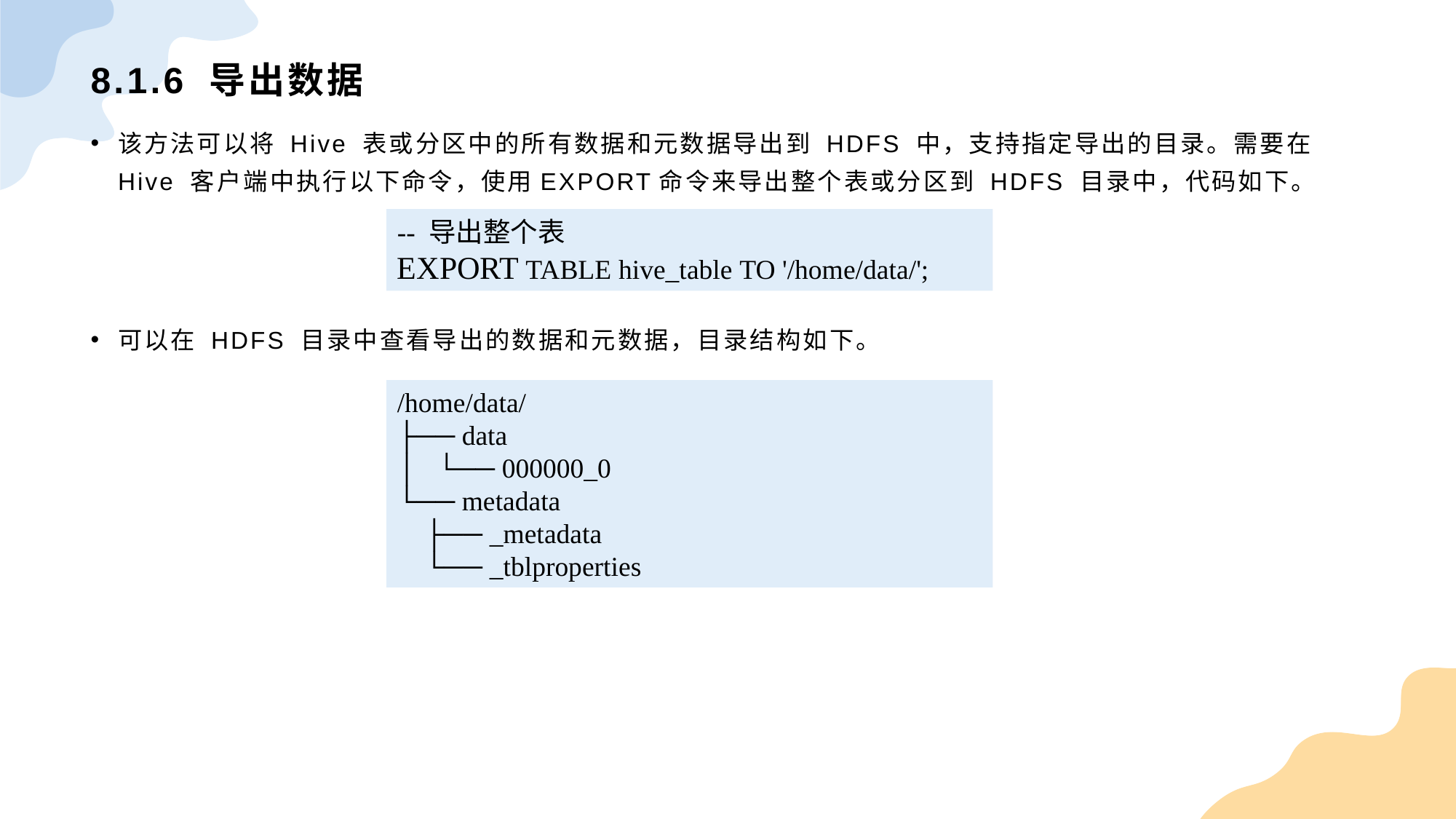

# 8.1.6 导出数据
该方法可以将 Hive 表或分区中的所有数据和元数据导出到 HDFS 中，支持指定导出的目录。需要在 Hive 客户端中执行以下命令，使用EXPORT命令来导出整个表或分区到 HDFS 目录中，代码如下。

可以在 HDFS 目录中查看导出的数据和元数据，目录结构如下。
-- 导出整个表
EXPORT TABLE hive_table TO '/home/data/';
/home/data/
├── data
│   └── 000000_0
└── metadata
    ├── _metadata
    └── _tblproperties